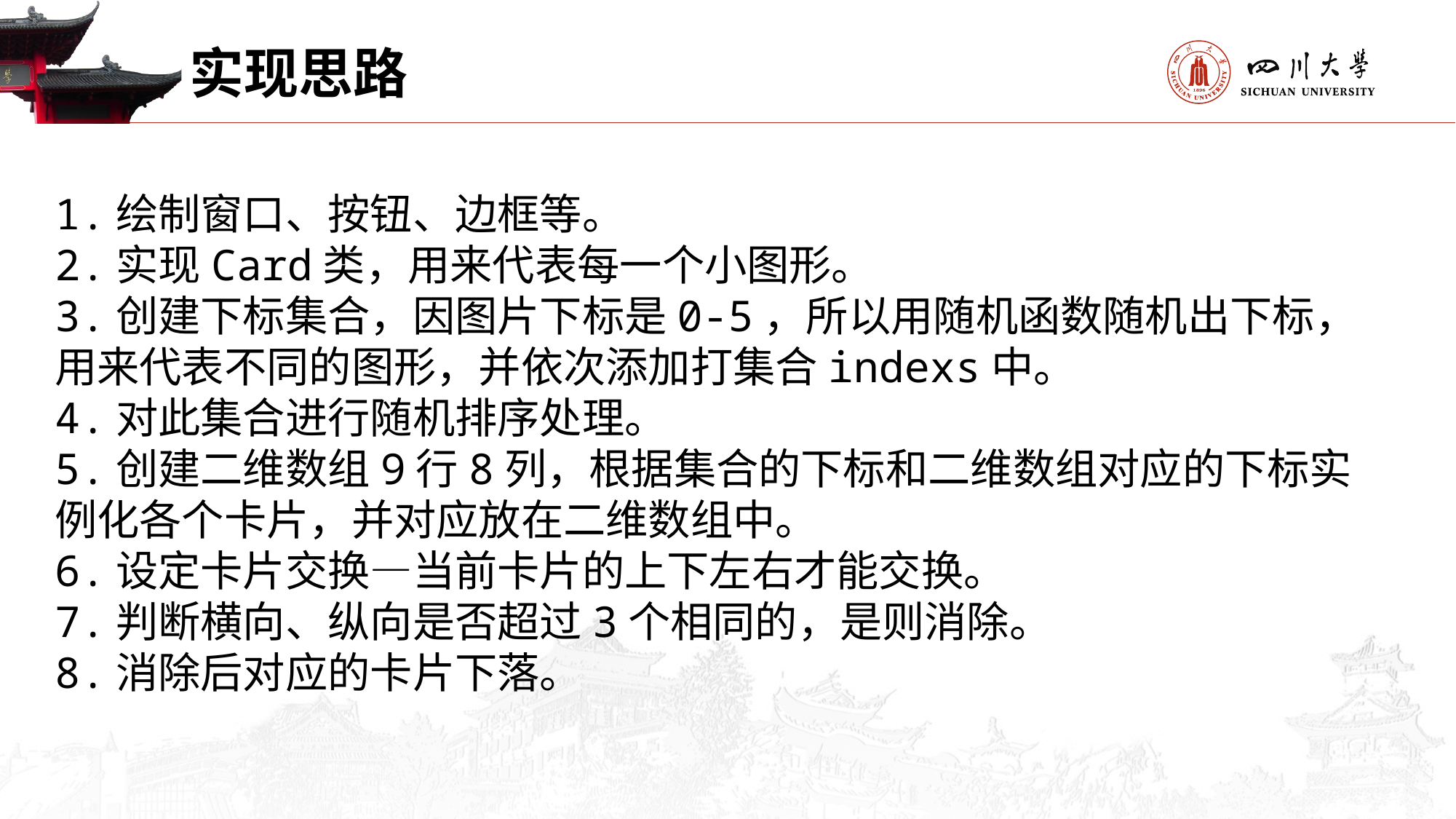

实现思路
1.绘制窗口、按钮、边框等。
2.实现Card类，用来代表每一个小图形。
3.创建下标集合，因图片下标是0-5，所以用随机函数随机出下标，用来代表不同的图形，并依次添加打集合indexs中。
4.对此集合进行随机排序处理。
5.创建二维数组9行8列，根据集合的下标和二维数组对应的下标实例化各个卡片，并对应放在二维数组中。
6.设定卡片交换—当前卡片的上下左右才能交换。
7.判断横向、纵向是否超过3个相同的，是则消除。
8.消除后对应的卡片下落。